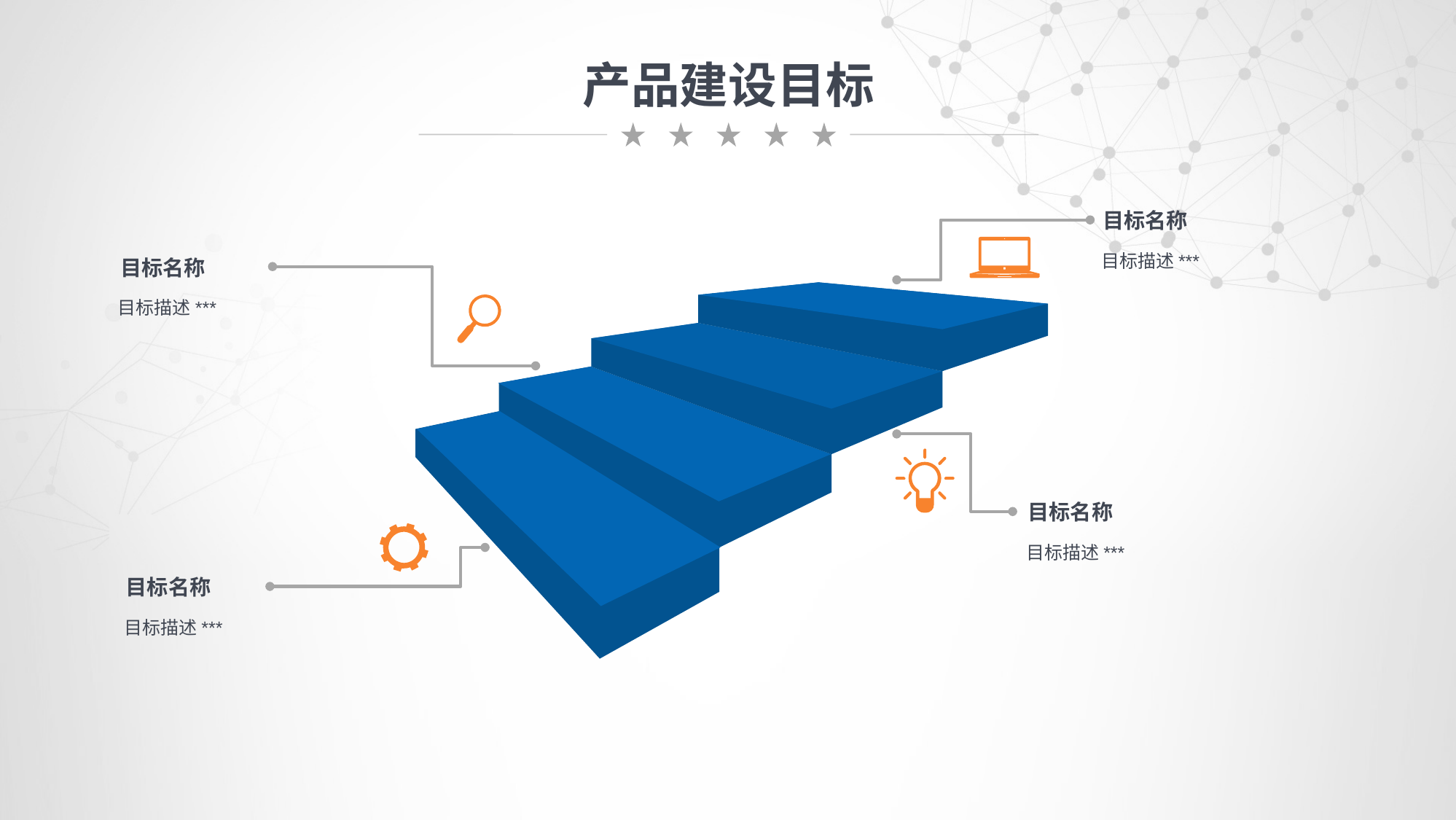

产品建设目标

目标名称
目标描述***

目标名称
目标描述***

目标名称
目标描述***

目标名称
目标描述***